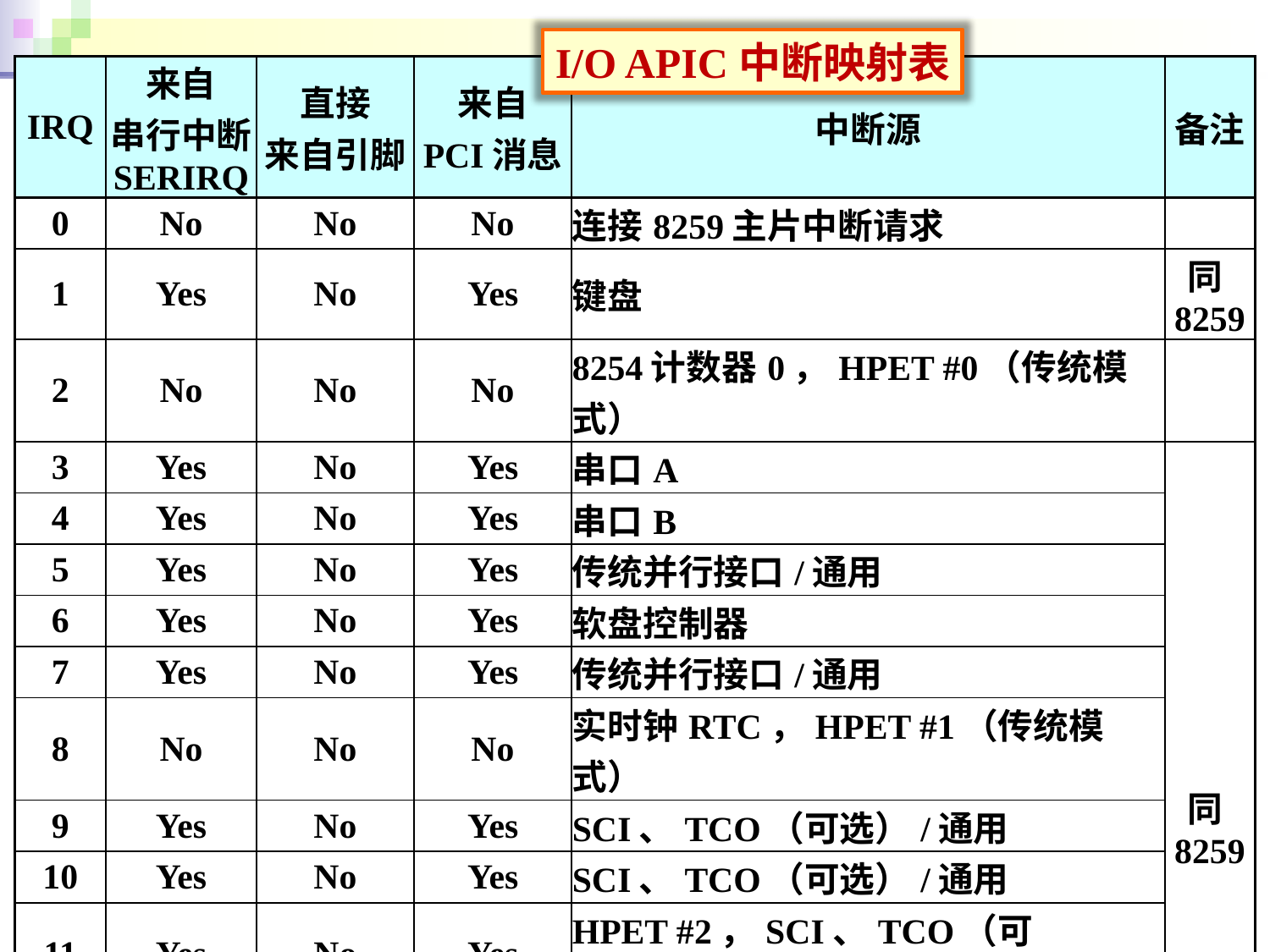

I/O APIC中断映射表
| IRQ | 来自 串行中断 SERIRQ | 直接 来自引脚 | 来自 PCI消息 | 中断源 | 备注 |
| --- | --- | --- | --- | --- | --- |
| 0 | No | No | No | 连接8259主片中断请求 |  |
| 1 | Yes | No | Yes | 键盘 | 同8259 |
| 2 | No | No | No | 8254计数器0，HPET #0（传统模式） |  |
| 3 | Yes | No | Yes | 串口A | 同8259 |
| 4 | Yes | No | Yes | 串口B |  |
| 5 | Yes | No | Yes | 传统并行接口/通用 |  |
| 6 | Yes | No | Yes | 软盘控制器 |  |
| 7 | Yes | No | Yes | 传统并行接口/通用 |  |
| 8 | No | No | No | 实时钟RTC，HPET #1（传统模式） |  |
| 9 | Yes | No | Yes | SCI、TCO（可选）/通用 |  |
| 10 | Yes | No | Yes | SCI、TCO（可选）/通用 |  |
| 11 | Yes | No | Yes | HPET #2，SCI、TCO（可选）/通用 |  |
| 12 | Yes | No | Yes | HPET #3，PS/2鼠标 |  |
| 13 | No | No | No | FERR#（协处理器错误） |  |
| 14 | Yes | No | Yes | 主SATA（传统模式） |  |
| 15 | Yes | No | Yes | 从SATA（传统模式） |  |
183